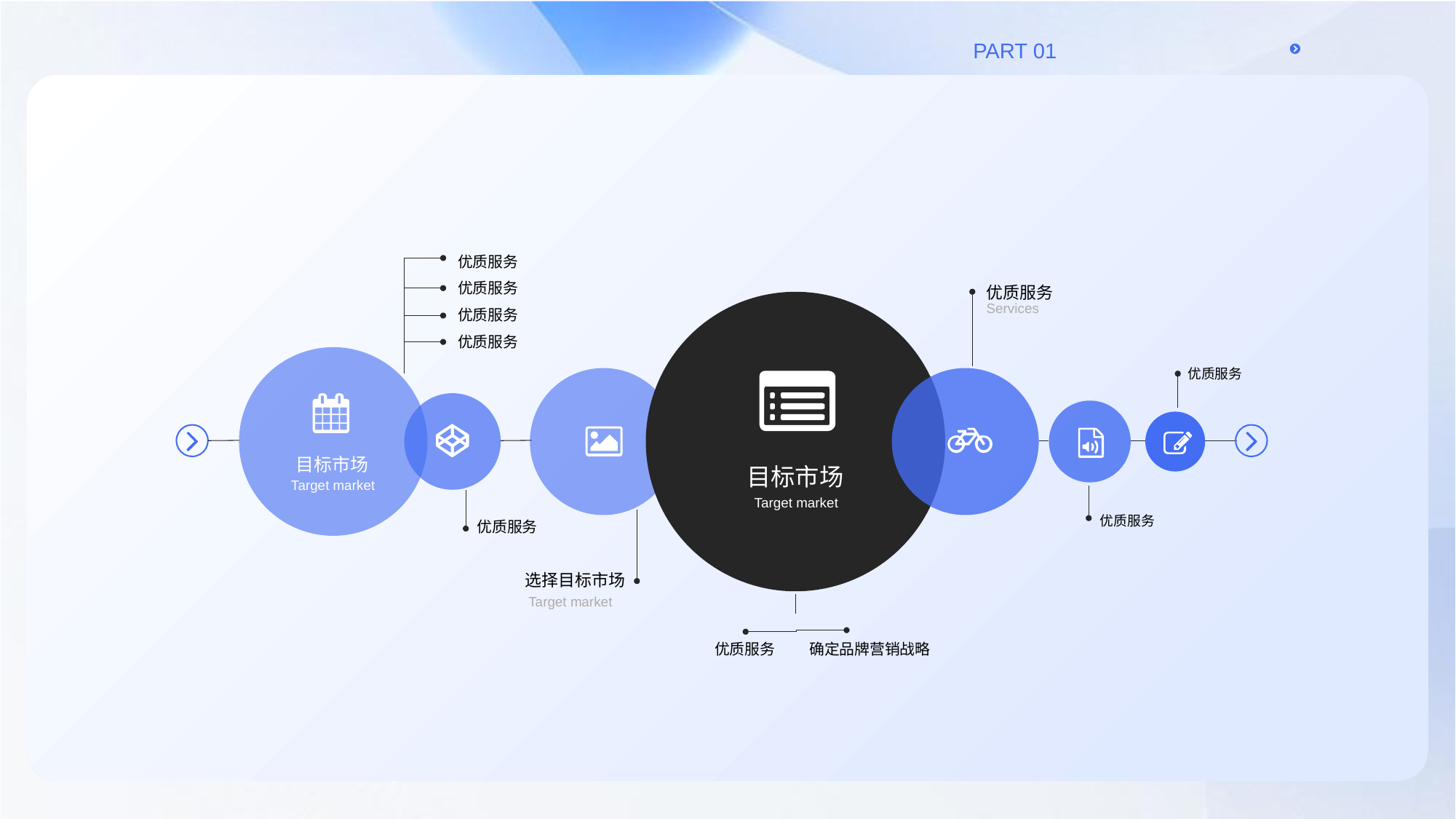

优质服务
优质服务
优质服务

Services
优质服务
优质服务

优质服务

目标市场
目标市场
Target market
Target market
优质服务
优质服务
选择目标市场
Target market
优质服务
确定品牌营销战略